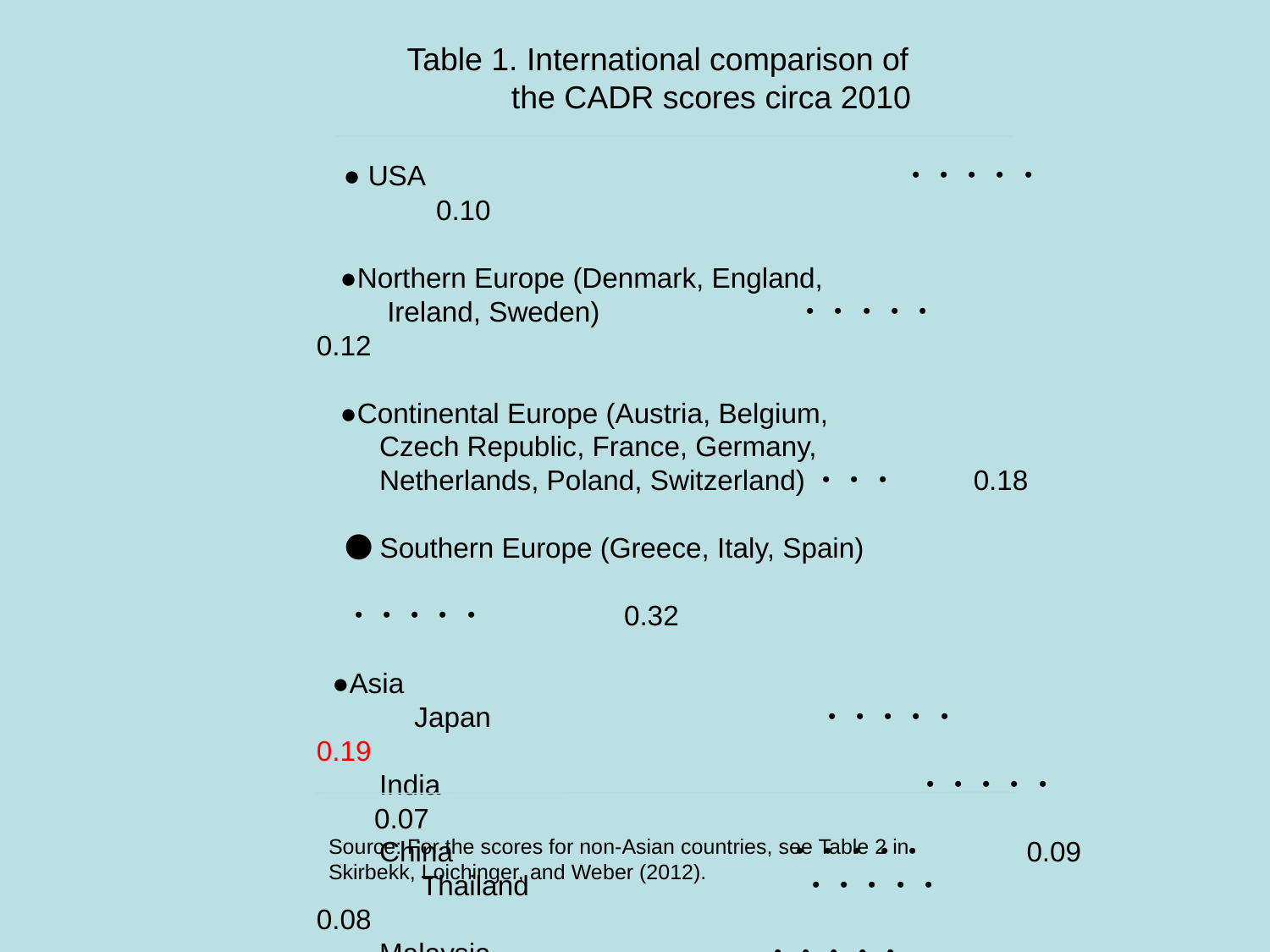

Table 1. International comparison of
            the CADR scores circa 2010
   ● USA         　　　　　　　　　　　　　　 ・・・・・　　　　　0.10

   ●Northern Europe (Denmark, England,
         Ireland, Sweden)                 　　・・・・・　　　     0.12

   ●Continental Europe (Austria, Belgium,
        Czech Republic, France, Germany,
        Netherlands, Poland, Switzerland)・・・           0.18

　●Southern Europe (Greece, Italy, Spain)
　　　　　　　　　　　　　　　　　　　　　　　　・・・・・　　　　   0.32

  ●Asia
　　　 Japan　　　　　　                        ・・・・・  　        0.19
        India　　  　　　　　　　　　　　　　 　・・・・・            0.07
        China　 　　　　　                        ・・・・・  　        0.09
 　　　Thailand                                  ・・・・・             0.08
        Malaysia                                  ・・・・・  　        0.07
Source: For the scores for non-Asian countries, see Table 2 in Skirbekk, Loichinger, and Weber (2012).